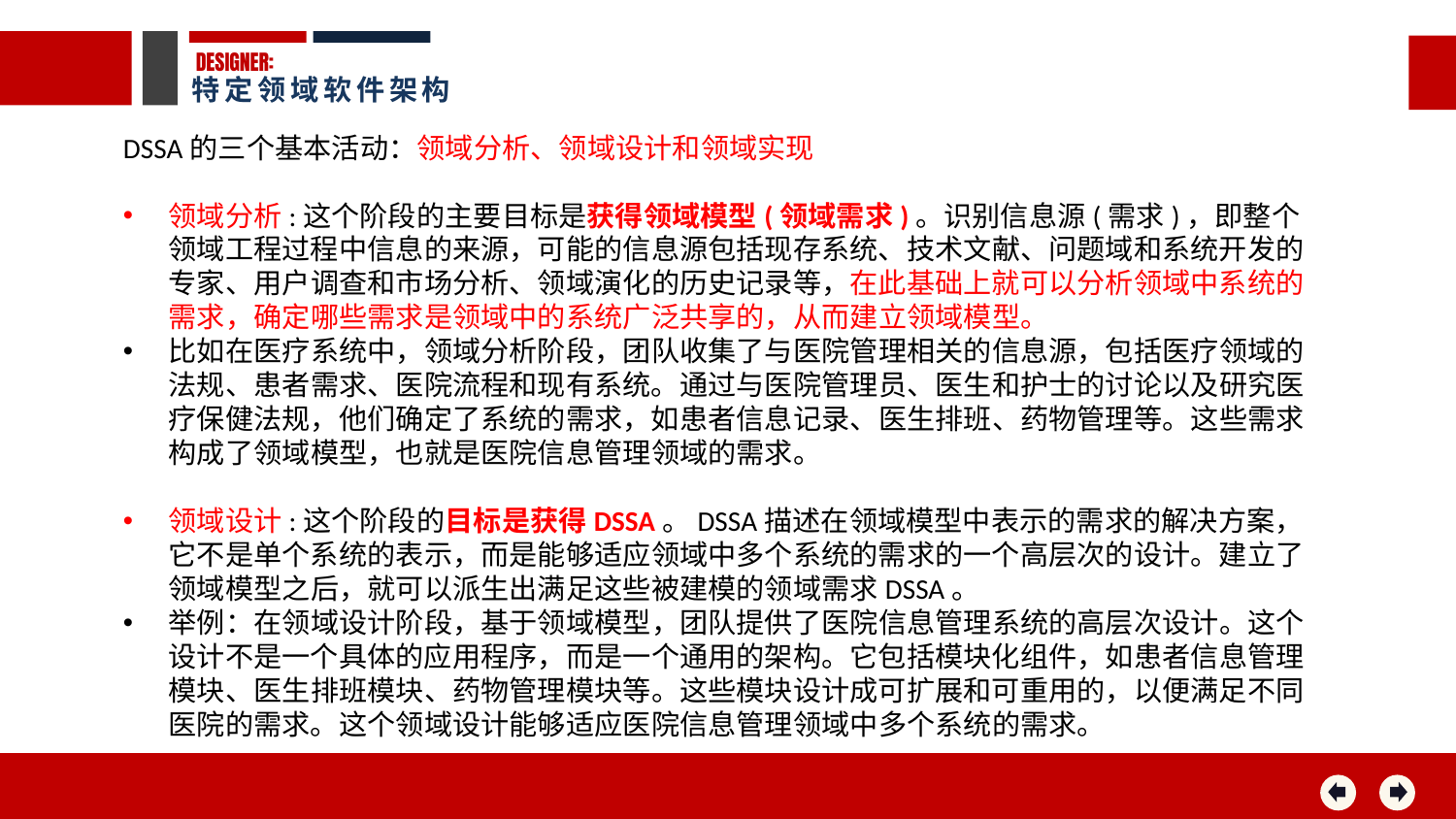

DESIGNER:
特定领域软件架构
DSSA的三个基本活动：领域分析、领域设计和领域实现

领域分析:这个阶段的主要目标是获得领域模型(领域需求)。识别信息源(需求)，即整个领域工程过程中信息的来源，可能的信息源包括现存系统、技术文献、问题域和系统开发的专家、用户调查和市场分析、领域演化的历史记录等，在此基础上就可以分析领域中系统的需求，确定哪些需求是领域中的系统广泛共享的，从而建立领域模型。
比如在医疗系统中，领域分析阶段，团队收集了与医院管理相关的信息源，包括医疗领域的法规、患者需求、医院流程和现有系统。通过与医院管理员、医生和护士的讨论以及研究医疗保健法规，他们确定了系统的需求，如患者信息记录、医生排班、药物管理等。这些需求构成了领域模型，也就是医院信息管理领域的需求。

领域设计:这个阶段的目标是获得DSSA。DSSA描述在领域模型中表示的需求的解决方案，它不是单个系统的表示，而是能够适应领域中多个系统的需求的一个高层次的设计。建立了领域模型之后，就可以派生出满足这些被建模的领域需求DSSA。
举例：在领域设计阶段，基于领域模型，团队提供了医院信息管理系统的高层次设计。这个设计不是一个具体的应用程序，而是一个通用的架构。它包括模块化组件，如患者信息管理模块、医生排班模块、药物管理模块等。这些模块设计成可扩展和可重用的，以便满足不同医院的需求。这个领域设计能够适应医院信息管理领域中多个系统的需求。